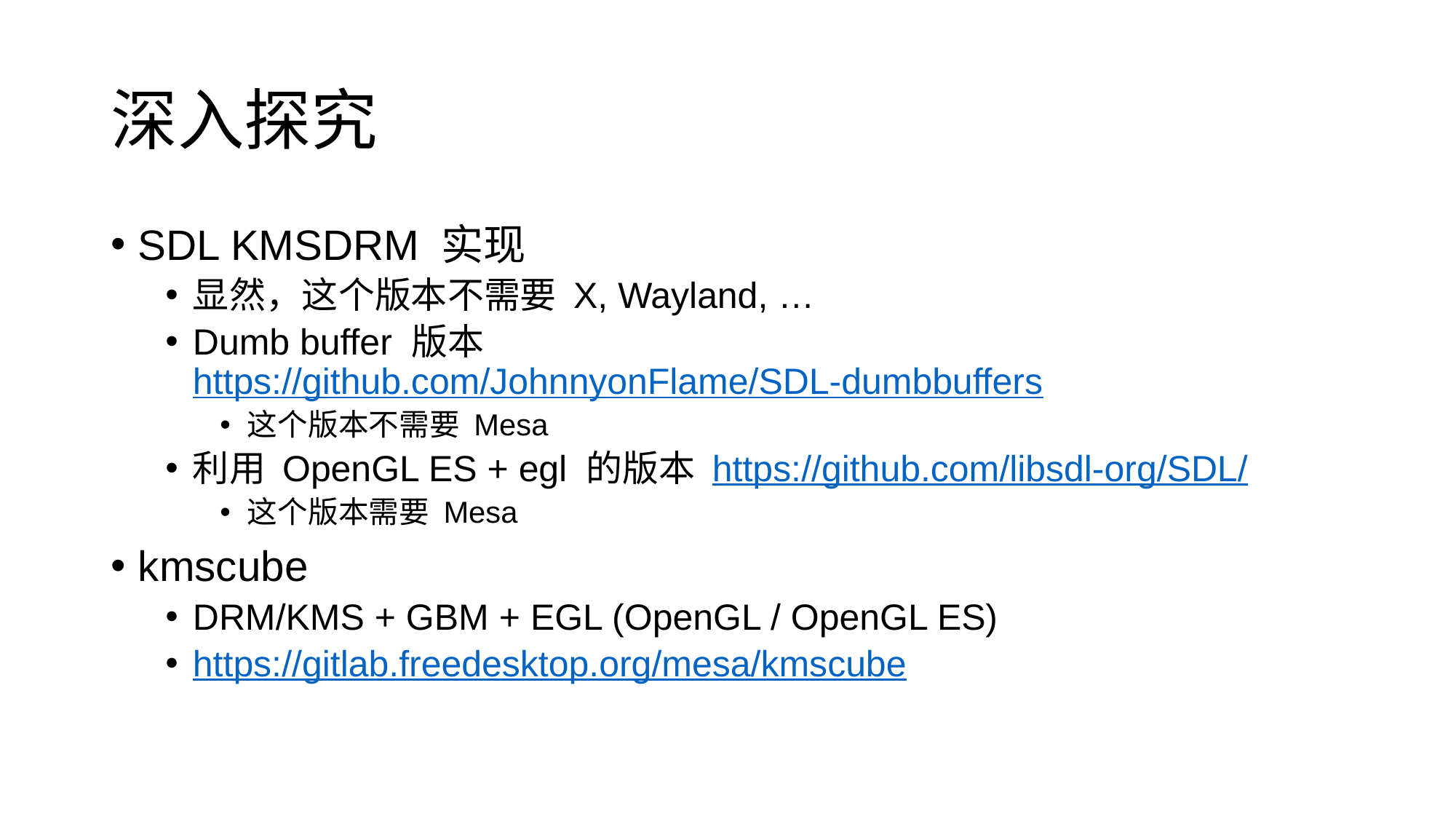

# 深入探究
SDL KMSDRM 实现
显然，这个版本不需要 X, Wayland, …
Dumb buffer 版本 https://github.com/JohnnyonFlame/SDL-dumbbuffers
这个版本不需要 Mesa
利用 OpenGL ES + egl 的版本 https://github.com/libsdl-org/SDL/
这个版本需要 Mesa
kmscube
DRM/KMS + GBM + EGL (OpenGL / OpenGL ES)
https://gitlab.freedesktop.org/mesa/kmscube